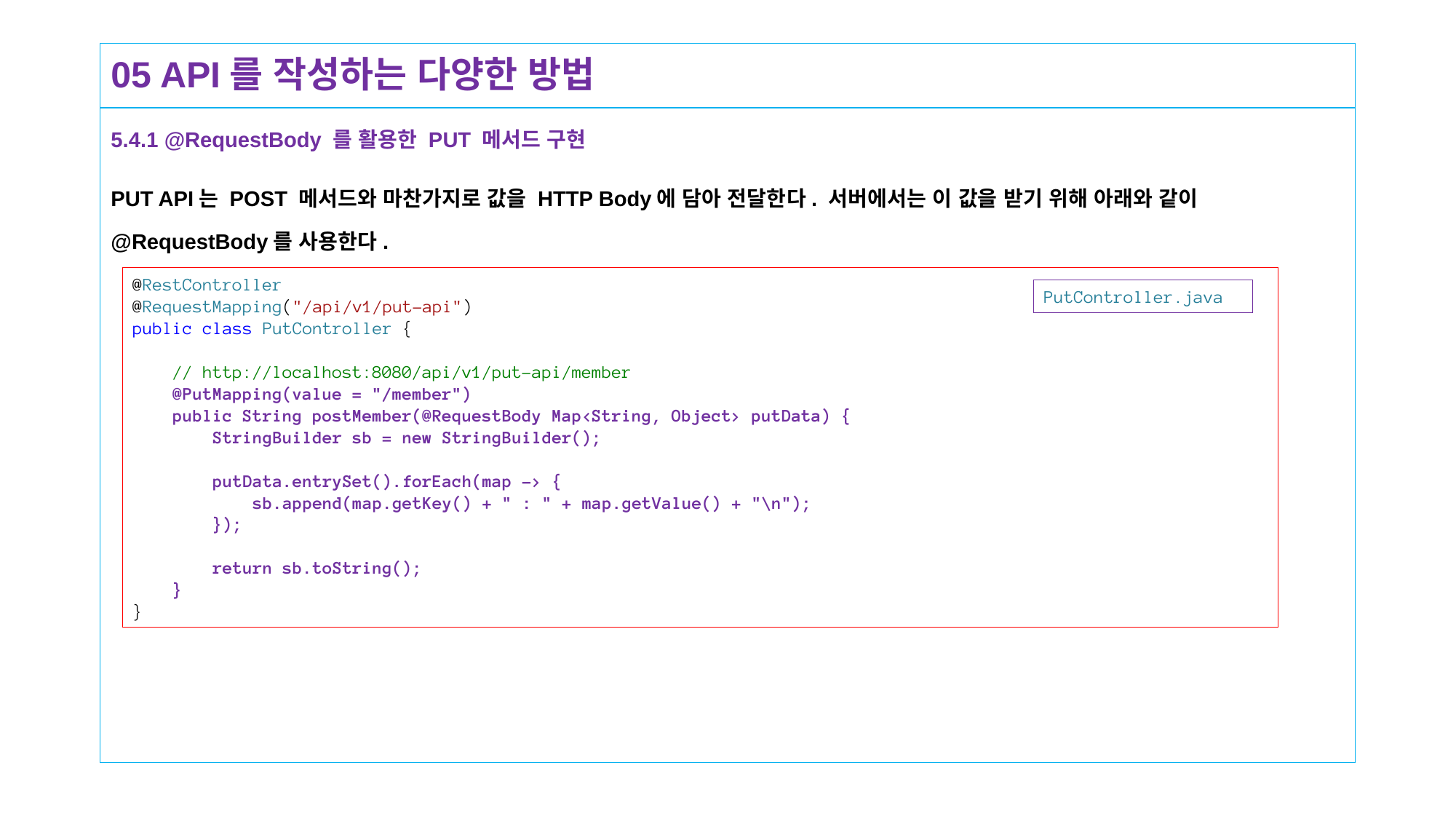

# 05 API를 작성하는 다양한 방법
5.4.1 @RequestBody 를 활용한 PUT 메서드 구현
PUT API는 POST 메서드와 마찬가지로 값을 HTTP Body에 담아 전달한다. 서버에서는 이 값을 받기 위해 아래와 같이 @RequestBody를 사용한다.
@RestController
@RequestMapping("/api/v1/put-api")
public class PutController {

    // http://localhost:8080/api/v1/put-api/member
    @PutMapping(value = "/member")
    public String postMember(@RequestBody Map<String, Object> putData) {
        StringBuilder sb = new StringBuilder();
        putData.entrySet().forEach(map -> {
            sb.append(map.getKey() + " : " + map.getValue() + "\n");
        });
        return sb.toString();
    }
}
PutController.java